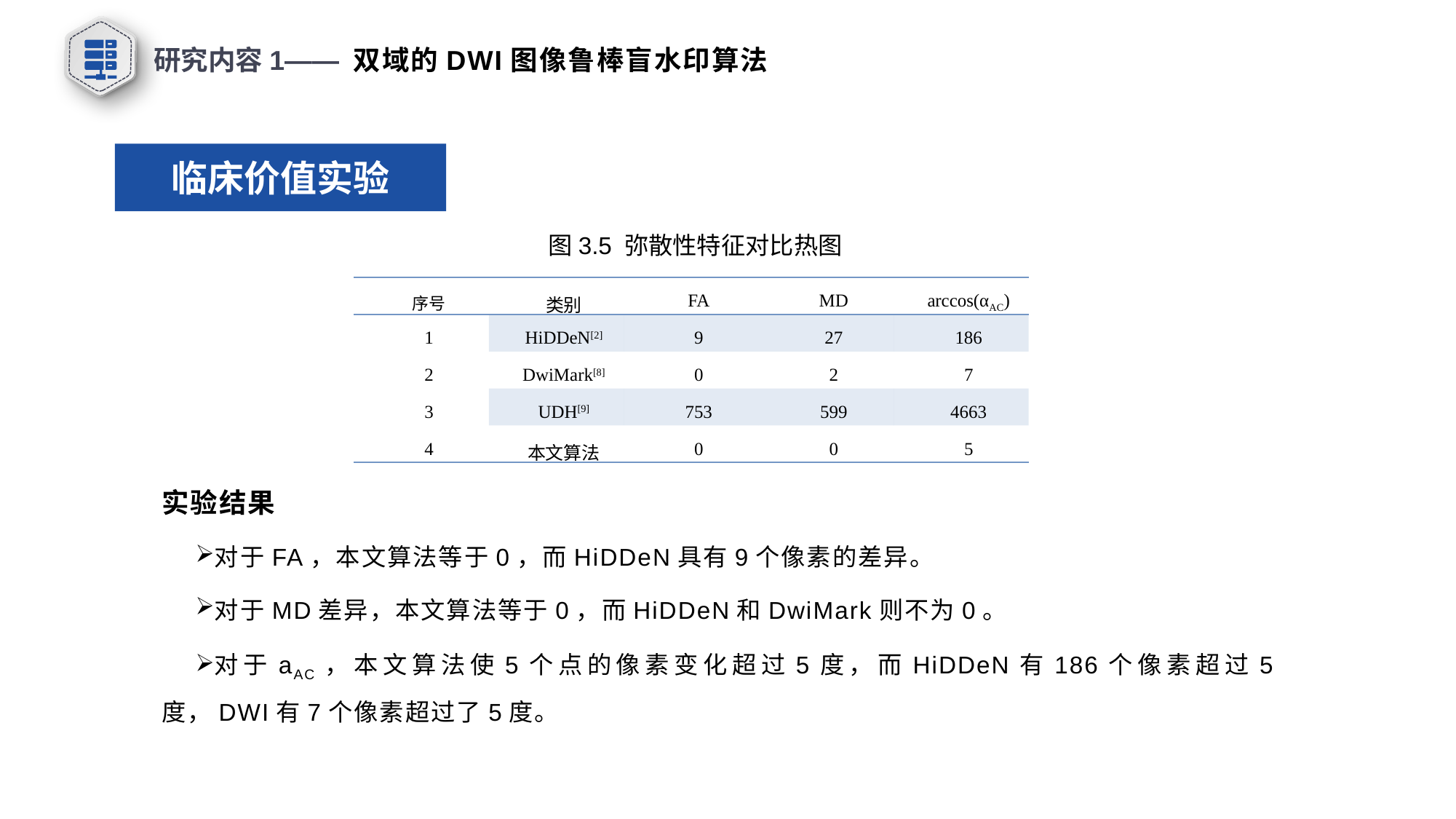

研究内容1—— 双域的DWI图像鲁棒盲水印算法

临床价值实验
图3.5 弥散性特征对比热图
| 序号 | 类别 | FA | MD | arccos(αAC) |
| --- | --- | --- | --- | --- |
| 1 | HiDDeN[2] | 9 | 27 | 186 |
| 2 | DwiMark[8] | 0 | 2 | 7 |
| 3 | UDH[9] | 753 | 599 | 4663 |
| 4 | 本文算法 | 0 | 0 | 5 |
实验结果
对于FA，本文算法等于0，而HiDDeN具有9个像素的差异。
对于MD差异，本文算法等于0，而HiDDeN和DwiMark则不为0。
对于aAC，本文算法使5个点的像素变化超过5度，而HiDDeN有186个像素超过5度，DWI有7个像素超过了5度。